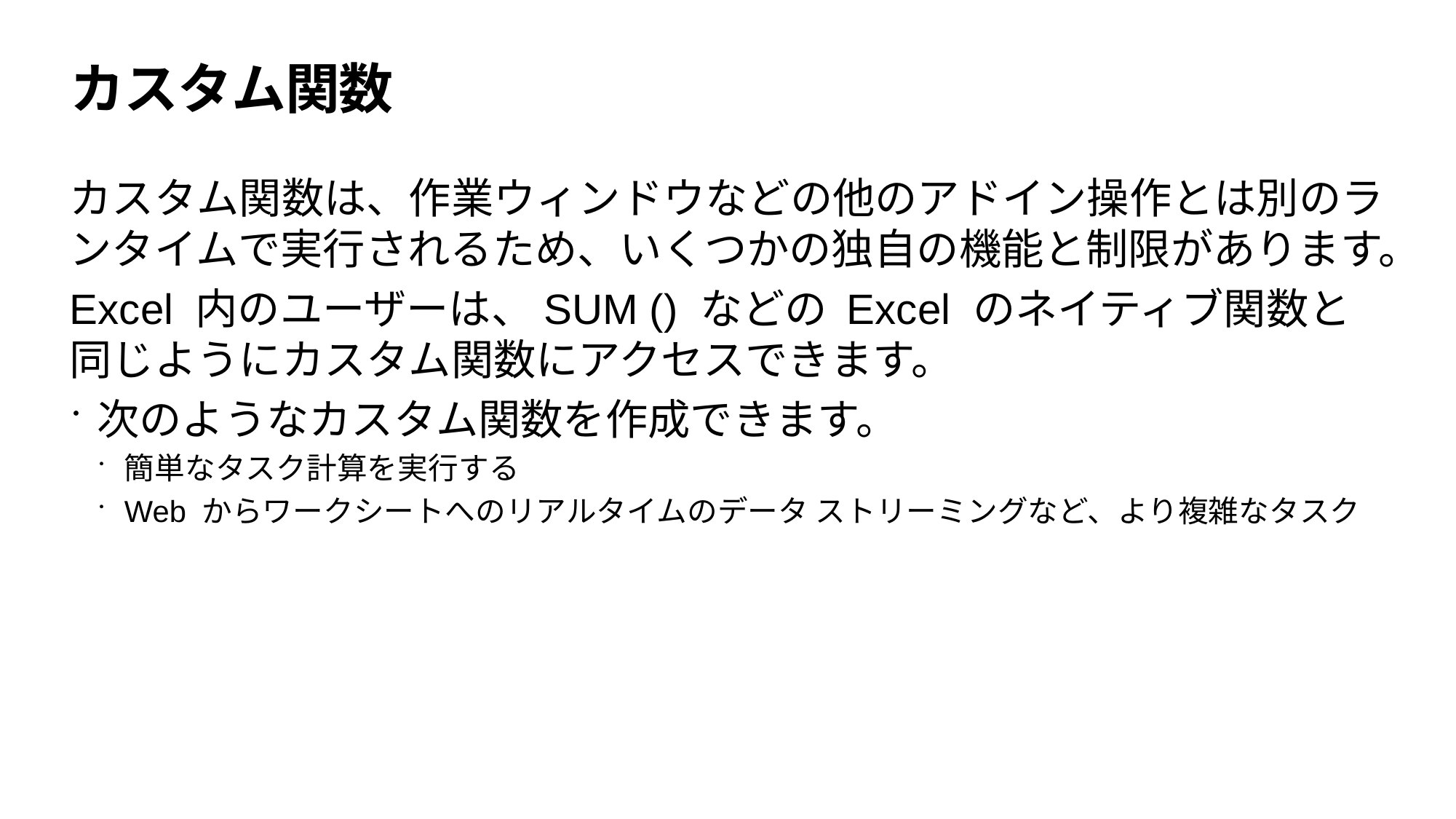

# カスタム関数
カスタム関数は、作業ウィンドウなどの他のアドイン操作とは別のランタイムで実行されるため、いくつかの独自の機能と制限があります。
Excel 内のユーザーは、SUM () などの Excel のネイティブ関数と同じようにカスタム関数にアクセスできます。
次のようなカスタム関数を作成できます。
簡単なタスク計算を実行する
Web からワークシートへのリアルタイムのデータ ストリーミングなど、より複雑なタスク